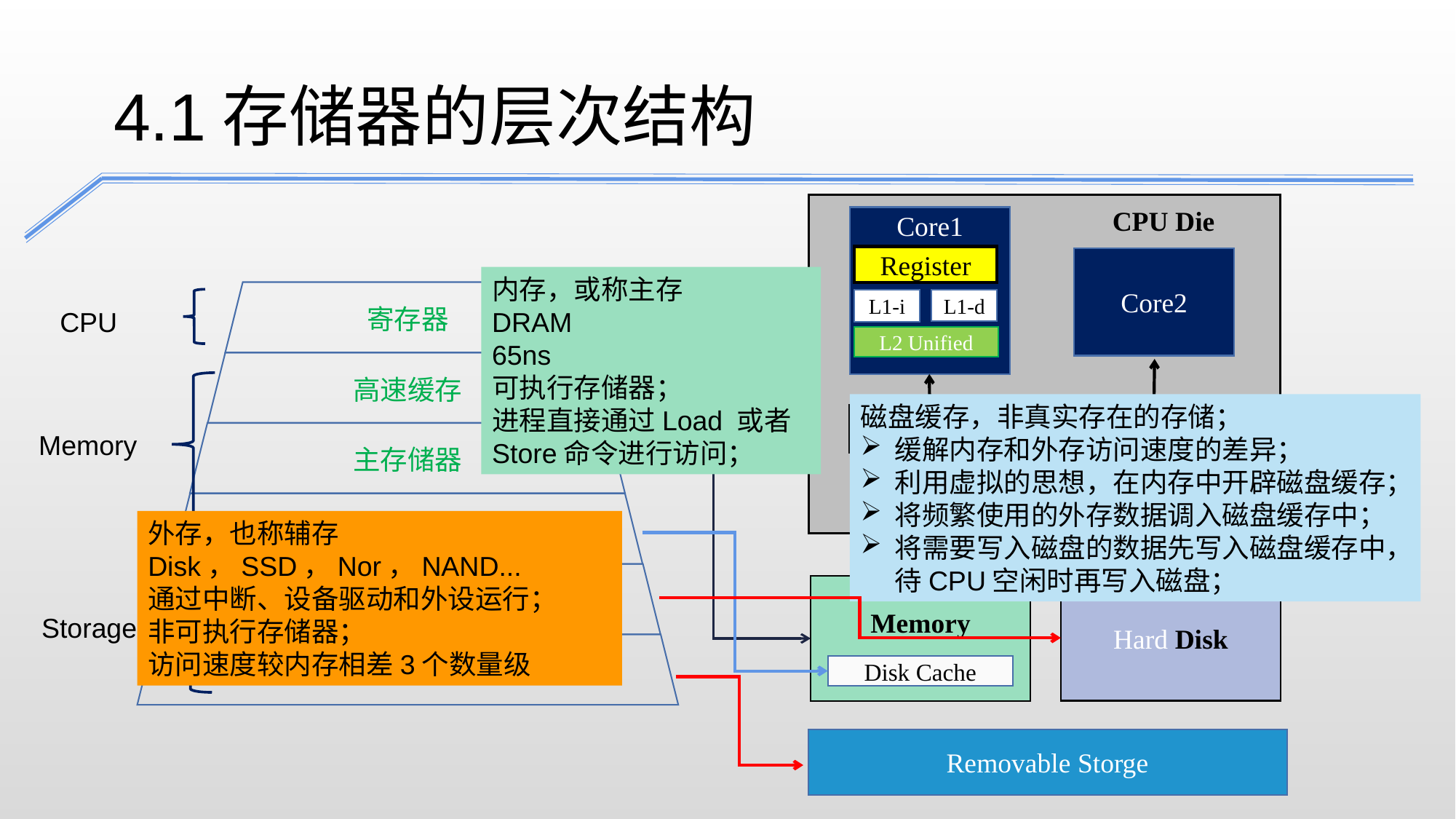

4.1存储器的层次结构

CPU Die
Core1

Register
Core2
内存，或称主存
DRAM
65ns
可执行存储器；
进程直接通过Load 或者Store命令进行访问；
寄存器

L1-d
L1-i
CPU
L2 Unified
高速缓存

磁盘缓存，非真实存在的存储；
缓解内存和外存访问速度的差异；
利用虚拟的思想，在内存中开辟磁盘缓存；
将频繁使用的外存数据调入磁盘缓存中；
将需要写入磁盘的数据先写入磁盘缓存中，待CPU空闲时再写入磁盘；
L3  Unified Cache
主存储器
Memory
Memory Controler
I/O Controler
磁盘缓存
外存，也称辅存
Disk，SSD，Nor，NAND...
通过中断、设备驱动和外设运行；
非可执行存储器；
访问速度较内存相差3个数量级
PCI-E,SATA...
固定磁盘
Hard Disk
Memory

Storage
可移动存储介质
Disk Cache
Removable Storge